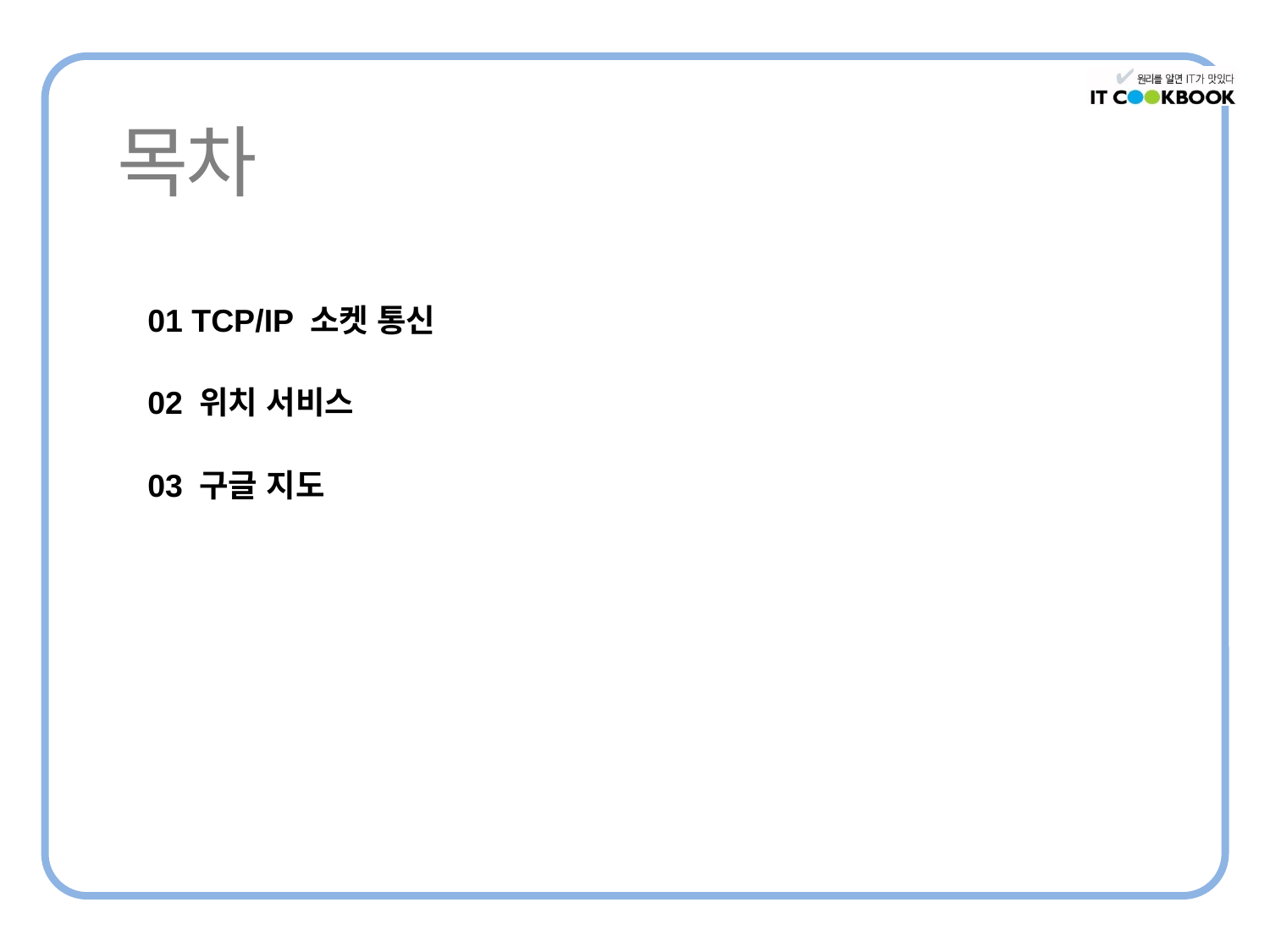

01 TCP/IP 소켓 통신
02 위치 서비스
03 구글 지도